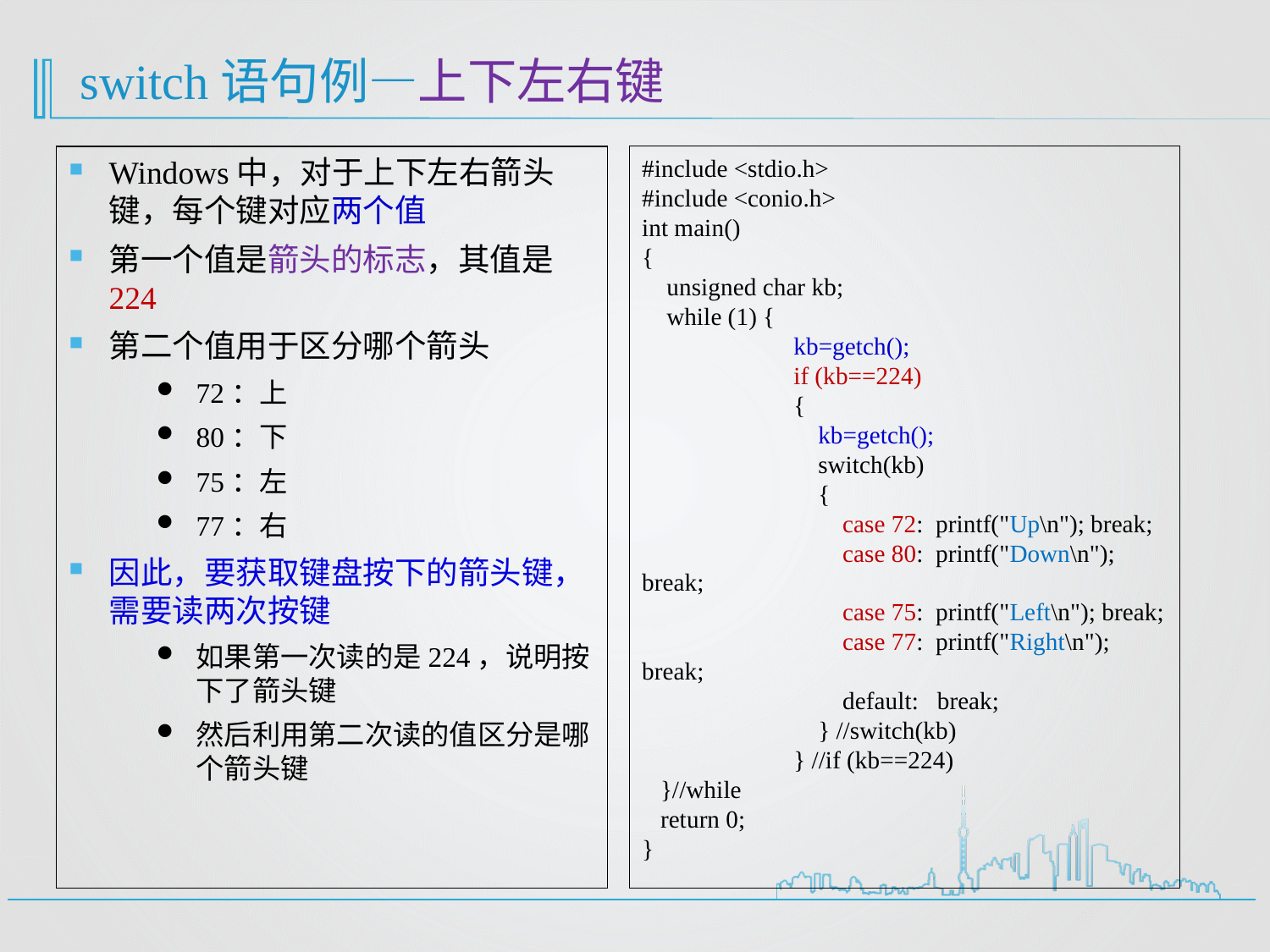

# switch语句例—上下左右键
Windows中，对于上下左右箭头键，每个键对应两个值
第一个值是箭头的标志，其值是224
第二个值用于区分哪个箭头
72：上
80：下
75：左
77：右
因此，要获取键盘按下的箭头键，需要读两次按键
如果第一次读的是224，说明按下了箭头键
然后利用第二次读的值区分是哪个箭头键

#include <stdio.h>
#include <conio.h>
int main()
{
    unsigned char kb;
    while (1) {
	    kb=getch();
	    if (kb==224)
	    {
	        kb=getch();
	        switch(kb)
	        {
	            case 72:  printf("Up\n"); break;
	            case 80:  printf("Down\n"); break;
	            case 75:  printf("Left\n"); break;
	            case 77:  printf("Right\n"); break;
	            default:   break;
	        } //switch(kb)
	    } //if (kb==224)
   }//while
   return 0;
}